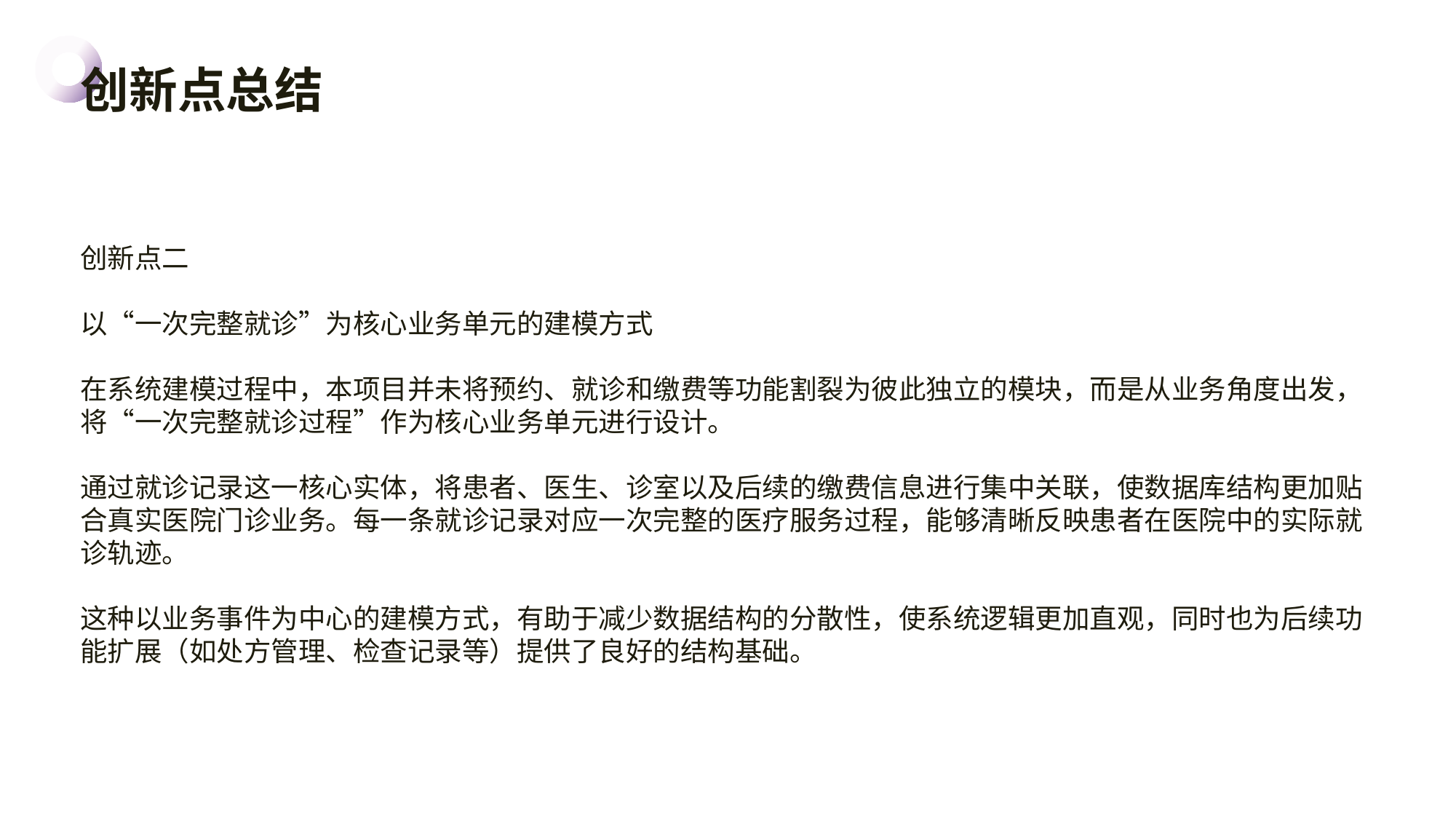

创新点总结
创新点二

以“一次完整就诊”为核心业务单元的建模方式

在系统建模过程中，本项目并未将预约、就诊和缴费等功能割裂为彼此独立的模块，而是从业务角度出发，将“一次完整就诊过程”作为核心业务单元进行设计。

通过就诊记录这一核心实体，将患者、医生、诊室以及后续的缴费信息进行集中关联，使数据库结构更加贴合真实医院门诊业务。每一条就诊记录对应一次完整的医疗服务过程，能够清晰反映患者在医院中的实际就诊轨迹。

这种以业务事件为中心的建模方式，有助于减少数据结构的分散性，使系统逻辑更加直观，同时也为后续功能扩展（如处方管理、检查记录等）提供了良好的结构基础。